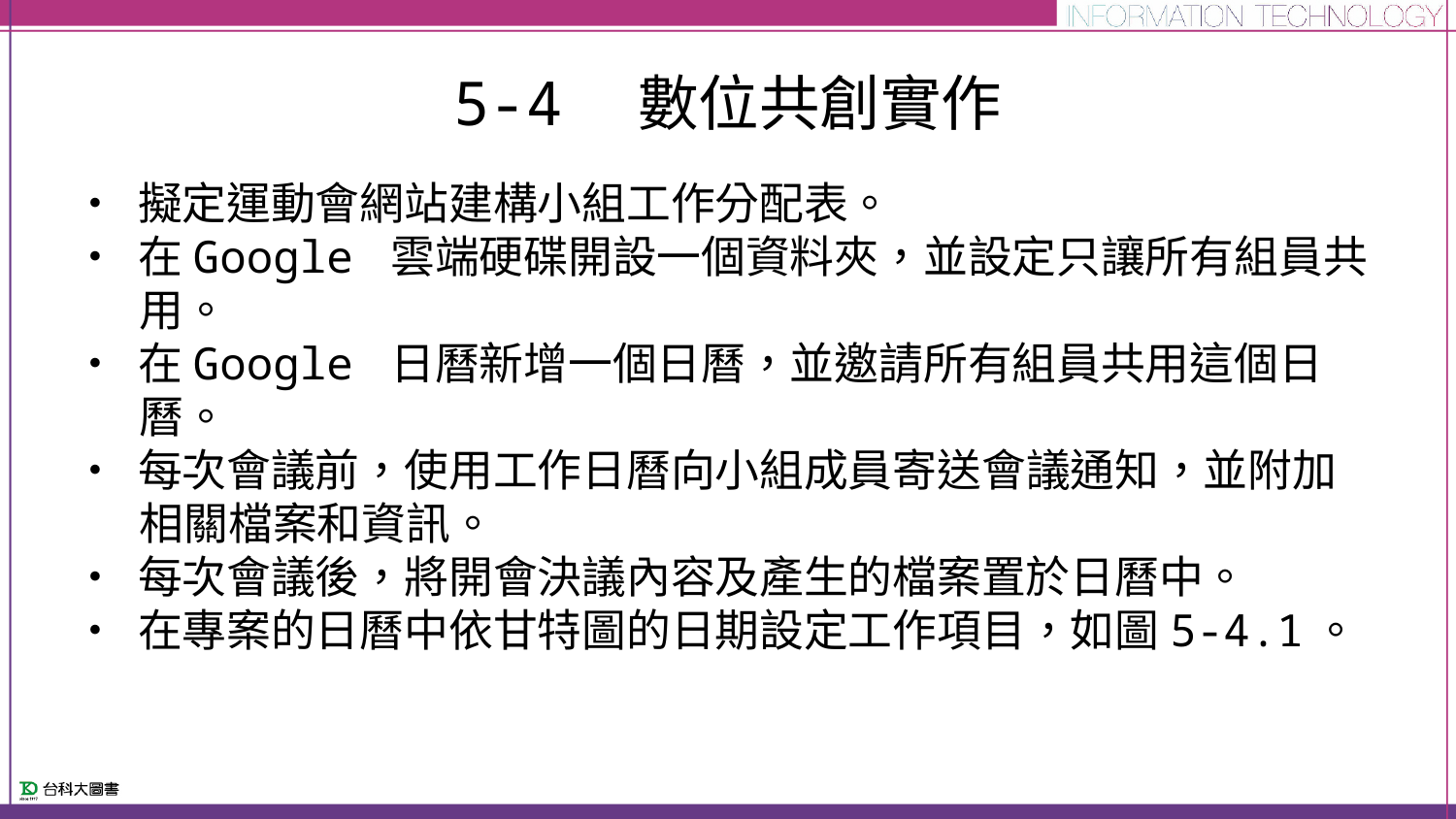

# 5-4　數位共創實作
• 擬定運動會網站建構小組工作分配表。
• 在Google 雲端硬碟開設一個資料夾，並設定只讓所有組員共用。
• 在Google 日曆新增一個日曆，並邀請所有組員共用這個日曆。
• 每次會議前，使用工作日曆向小組成員寄送會議通知，並附加相關檔案和資訊。
• 每次會議後，將開會決議內容及產生的檔案置於日曆中。
• 在專案的日曆中依甘特圖的日期設定工作項目，如圖5-4.1。